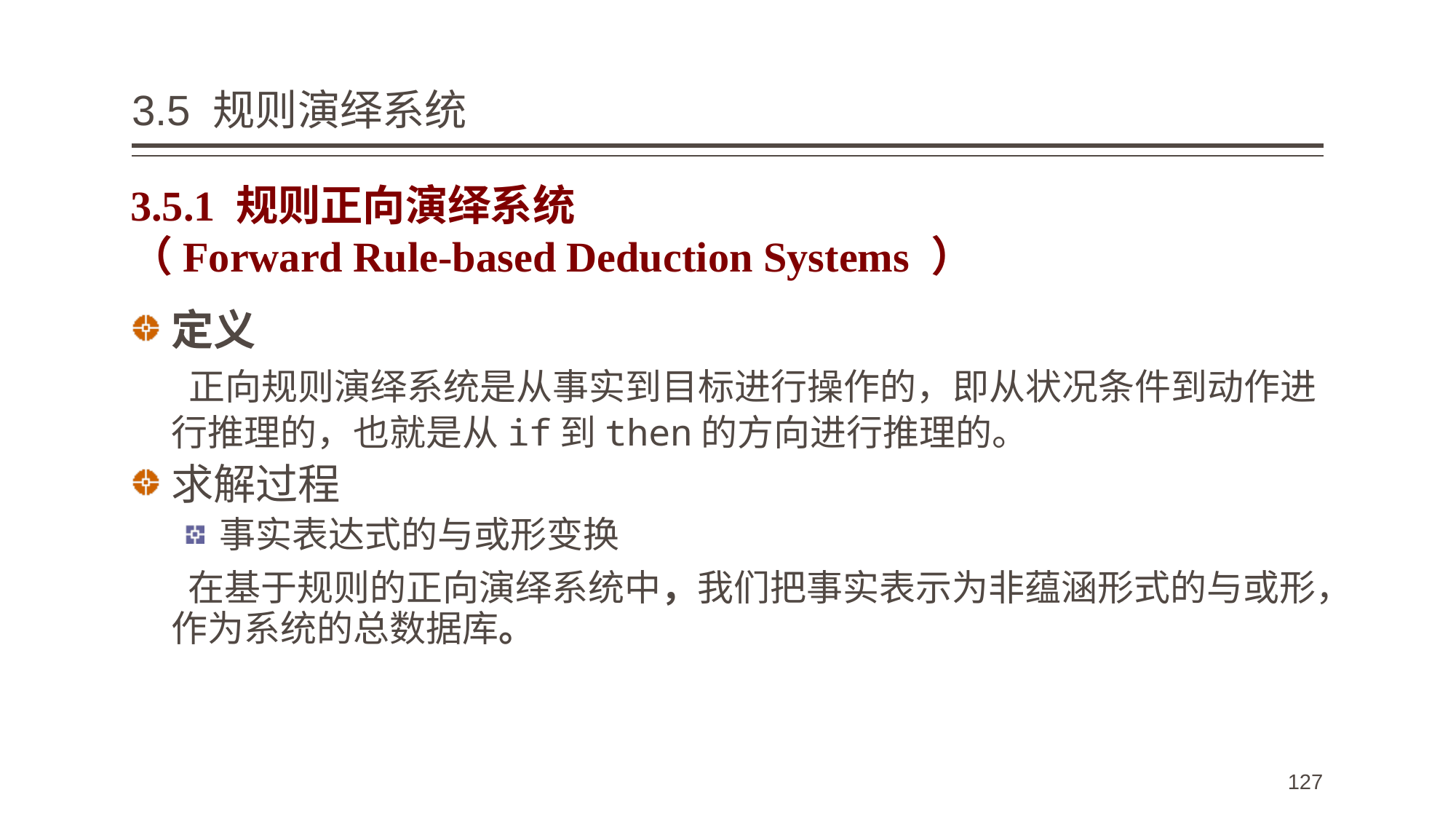

# 3.5 规则演绎系统
3.5.1 规则正向演绎系统
（Forward Rule-based Deduction Systems ）
定义
     正向规则演绎系统是从事实到目标进行操作的，即从状况条件到动作进行推理的，也就是从if到then的方向进行推理的。
求解过程
事实表达式的与或形变换
     在基于规则的正向演绎系统中，我们把事实表示为非蕴涵形式的与或形，作为系统的总数据库。
127